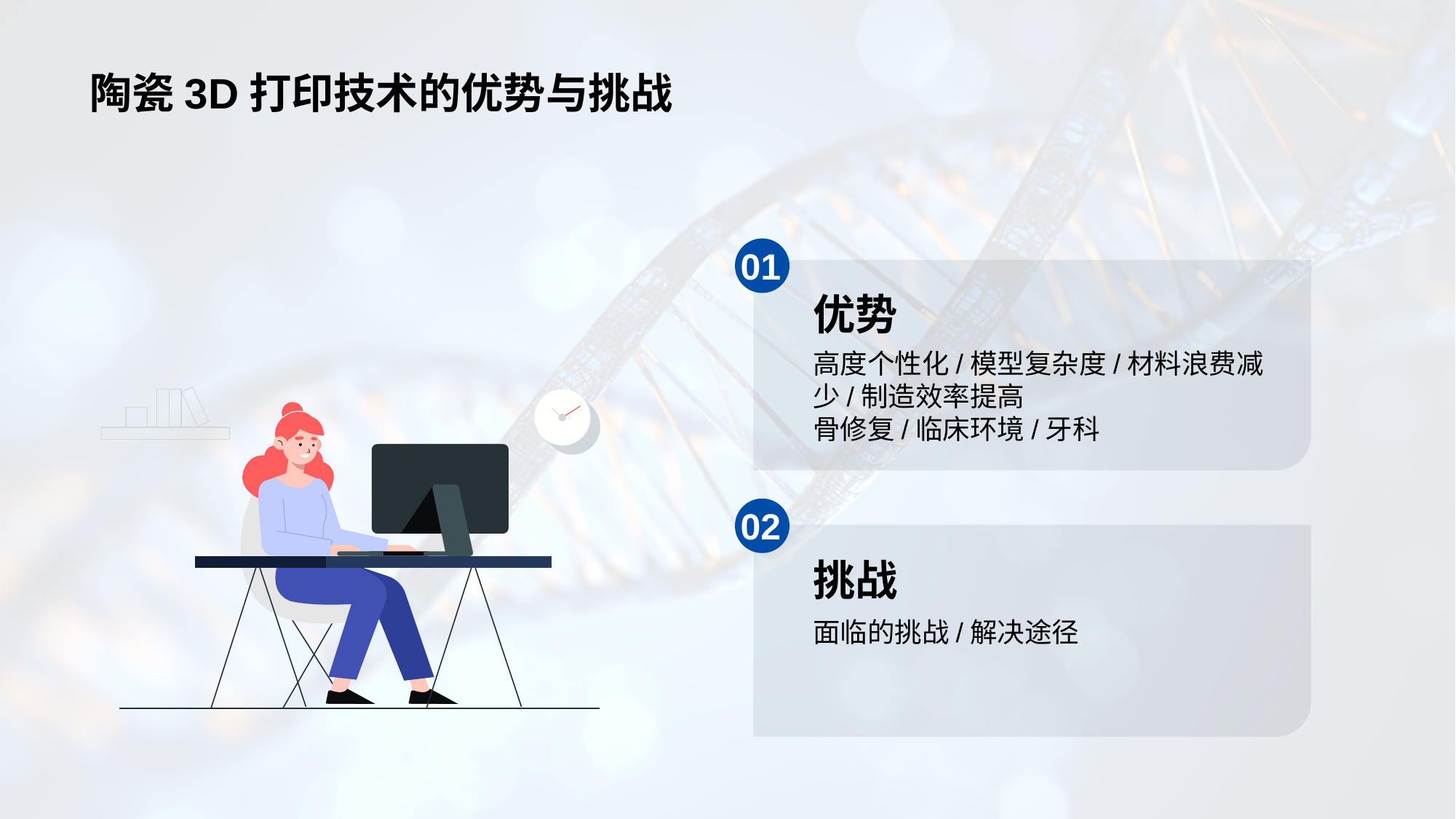

# 陶瓷3D打印技术的优势与挑战
01

优势
02

挑战

高度个性化/模型复杂度/材料浪费减少/制造效率提高
骨修复/临床环境/牙科
面临的挑战/解决途径